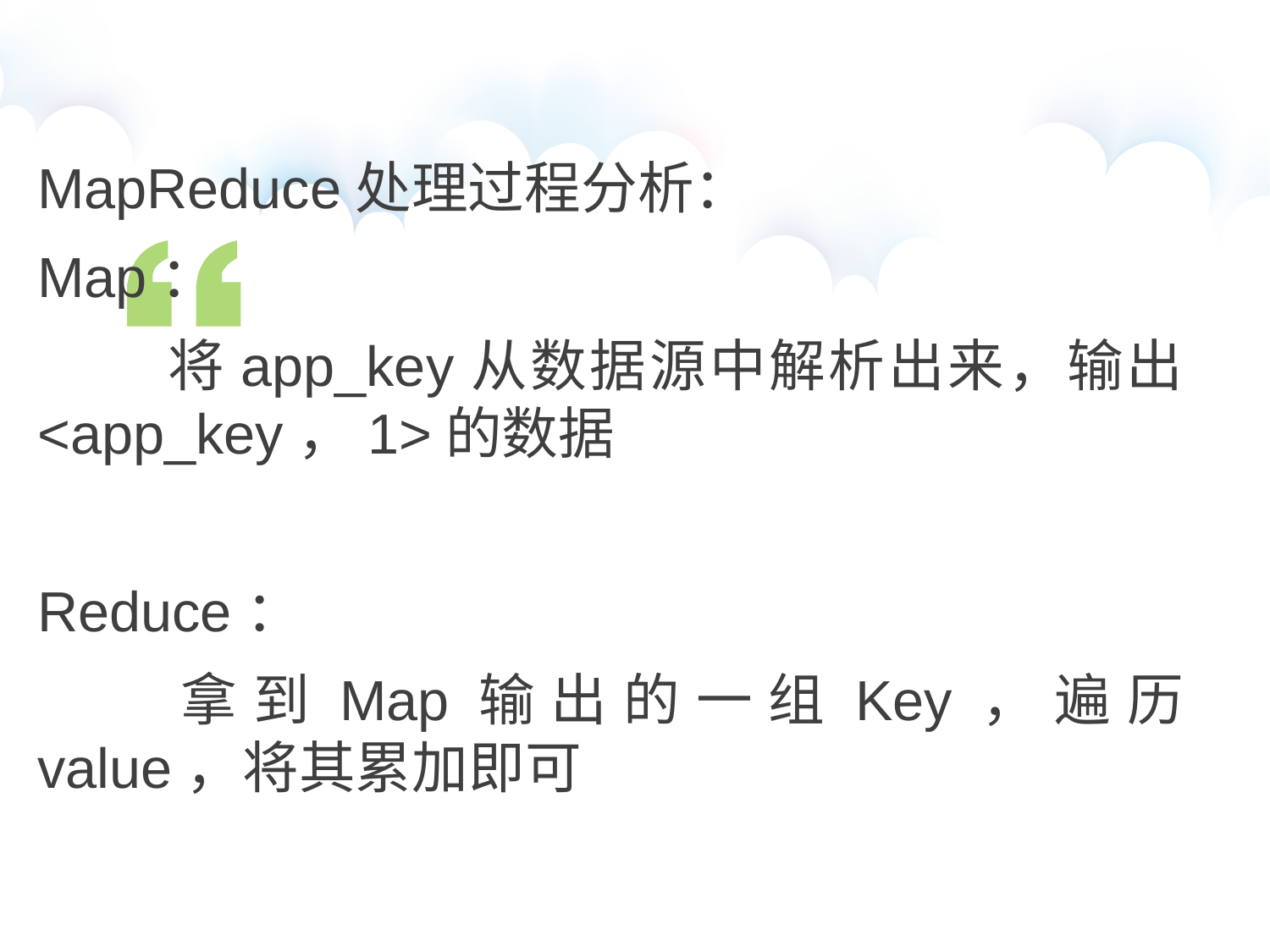

MapReduce处理过程分析：
Map：
	将app_key从数据源中解析出来，输出<app_key，1>的数据

Reduce：
	拿到Map输出的一组Key，遍历value，将其累加即可